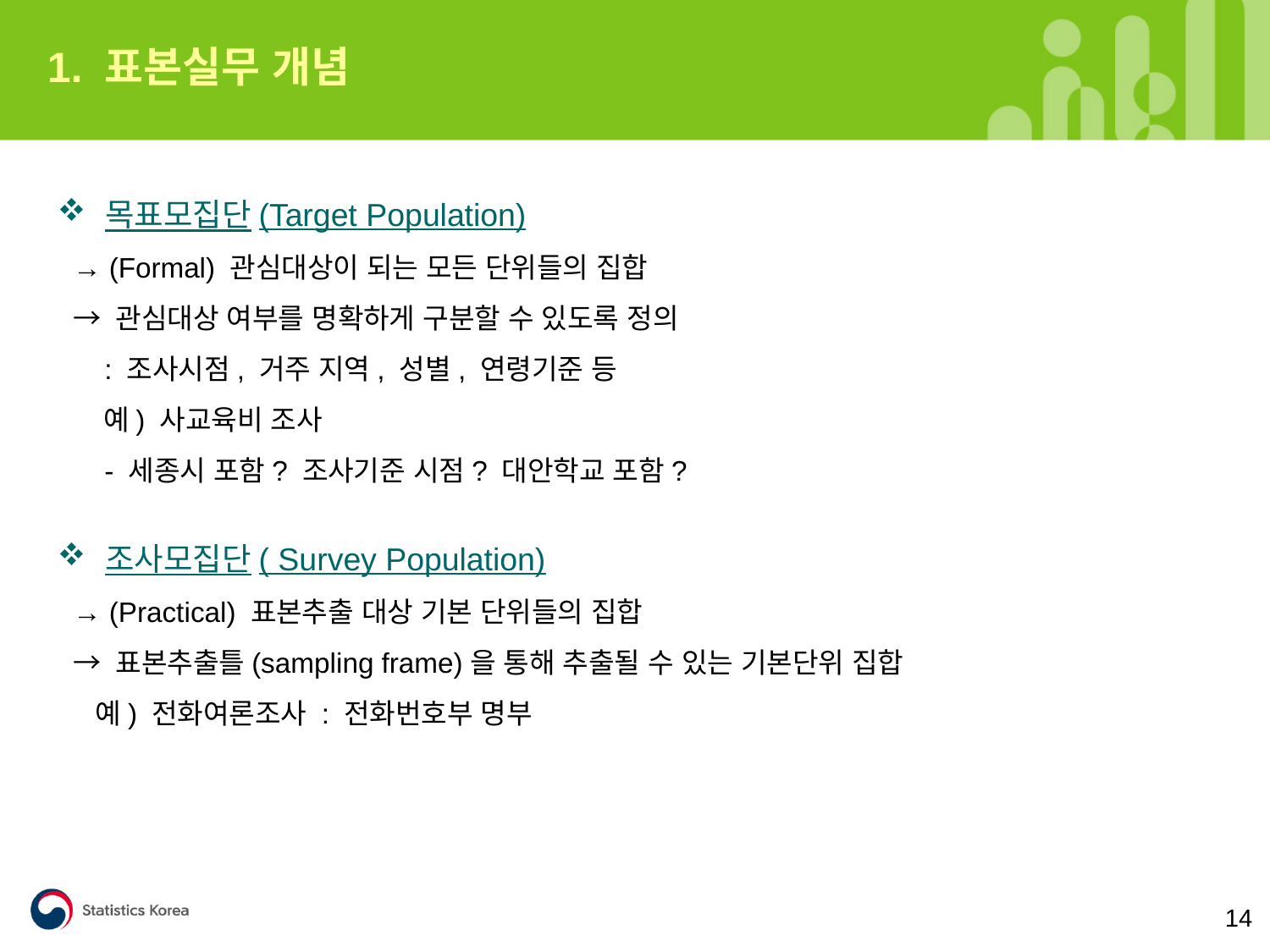

1. 표본실무 개념
목표모집단(Target Population)
  → (Formal) 관심대상이 되는 모든 단위들의 집합
  → 관심대상 여부를 명확하게 구분할 수 있도록 정의
      : 조사시점, 거주 지역, 성별, 연령기준 등
     예) 사교육비 조사
      - 세종시 포함? 조사기준 시점? 대안학교 포함?

조사모집단( Survey Population)
  → (Practical) 표본추출 대상 기본 단위들의 집합
  → 표본추출틀(sampling frame)을 통해 추출될 수 있는 기본단위 집합
    예) 전화여론조사 : 전화번호부 명부